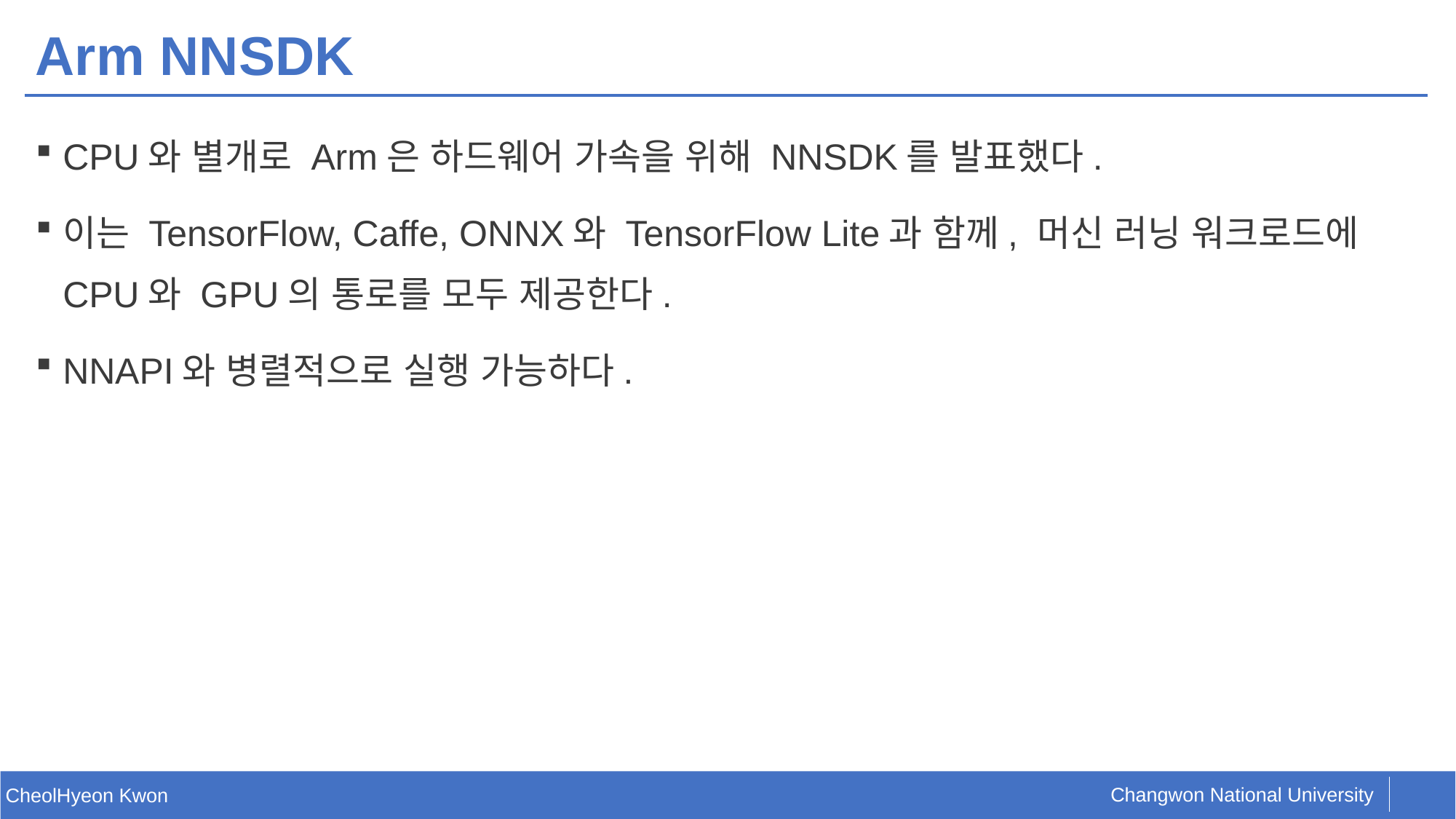

# Arm NNSDK
CPU와 별개로 Arm은 하드웨어 가속을 위해 NNSDK를 발표했다.
이는 TensorFlow, Caffe, ONNX와 TensorFlow Lite과 함께, 머신 러닝 워크로드에  CPU와 GPU의 통로를 모두 제공한다.
NNAPI와 병렬적으로 실행 가능하다.